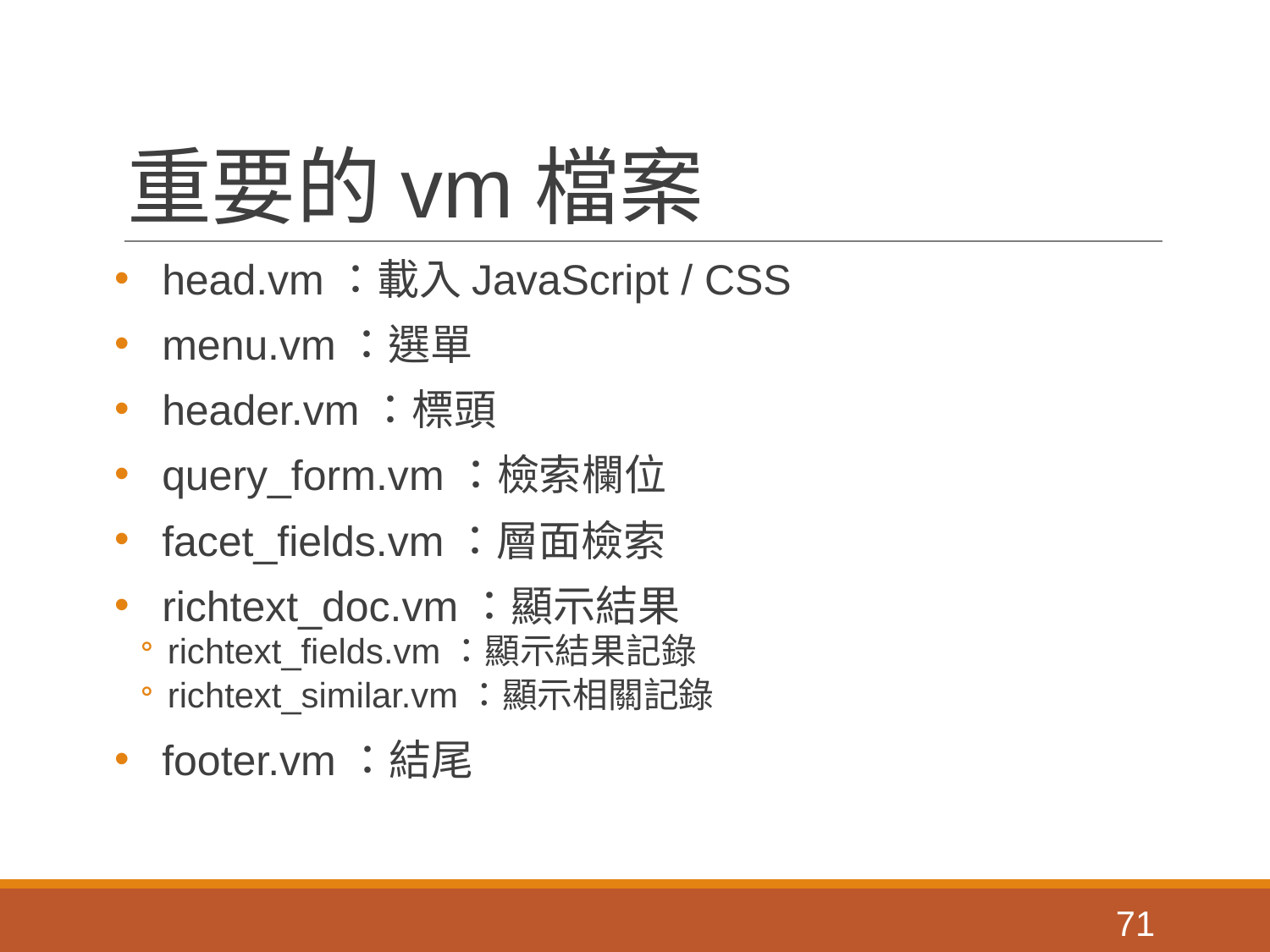

# 重要的vm檔案
head.vm：載入JavaScript / CSS
menu.vm：選單
header.vm：標頭
query_form.vm：檢索欄位
facet_fields.vm：層面檢索
richtext_doc.vm：顯示結果
richtext_fields.vm：顯示結果記錄
richtext_similar.vm：顯示相關記錄
footer.vm：結尾
71